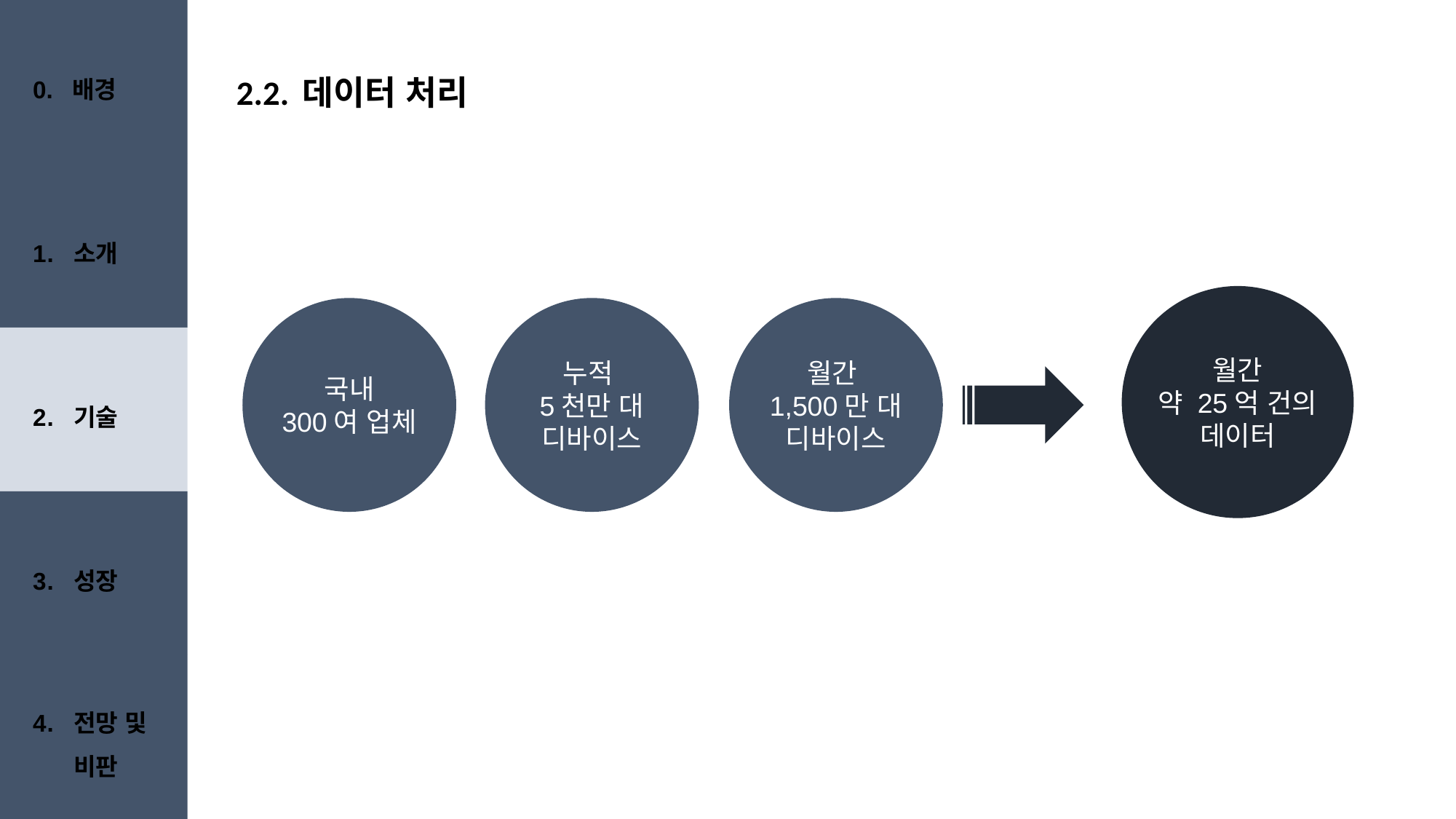

0.  배경
# 2.2. 데이터 처리
소개
월간
약 25억 건의
데이터
국내
300여 업체
누적
5천만 대
디바이스
월간
1,500만 대
디바이스
기술

성장
전망 및 비판